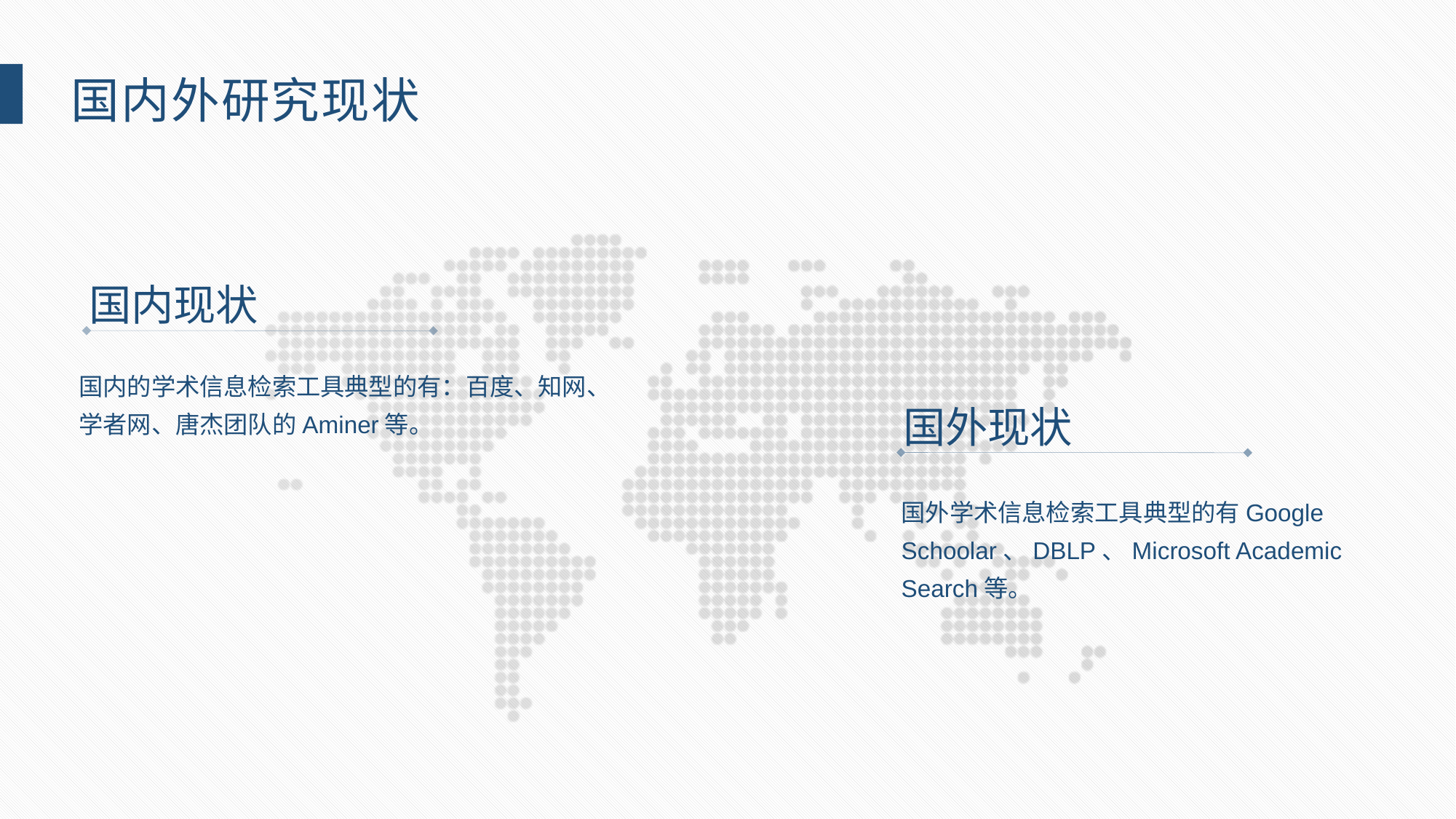

国内外研究现状

国内现状

国内的学术信息检索工具典型的有：百度、知网、学者网、唐杰团队的Aminer等。
国外现状

国外学术信息检索工具典型的有Google Schoolar、DBLP、Microsoft Academic Search等。